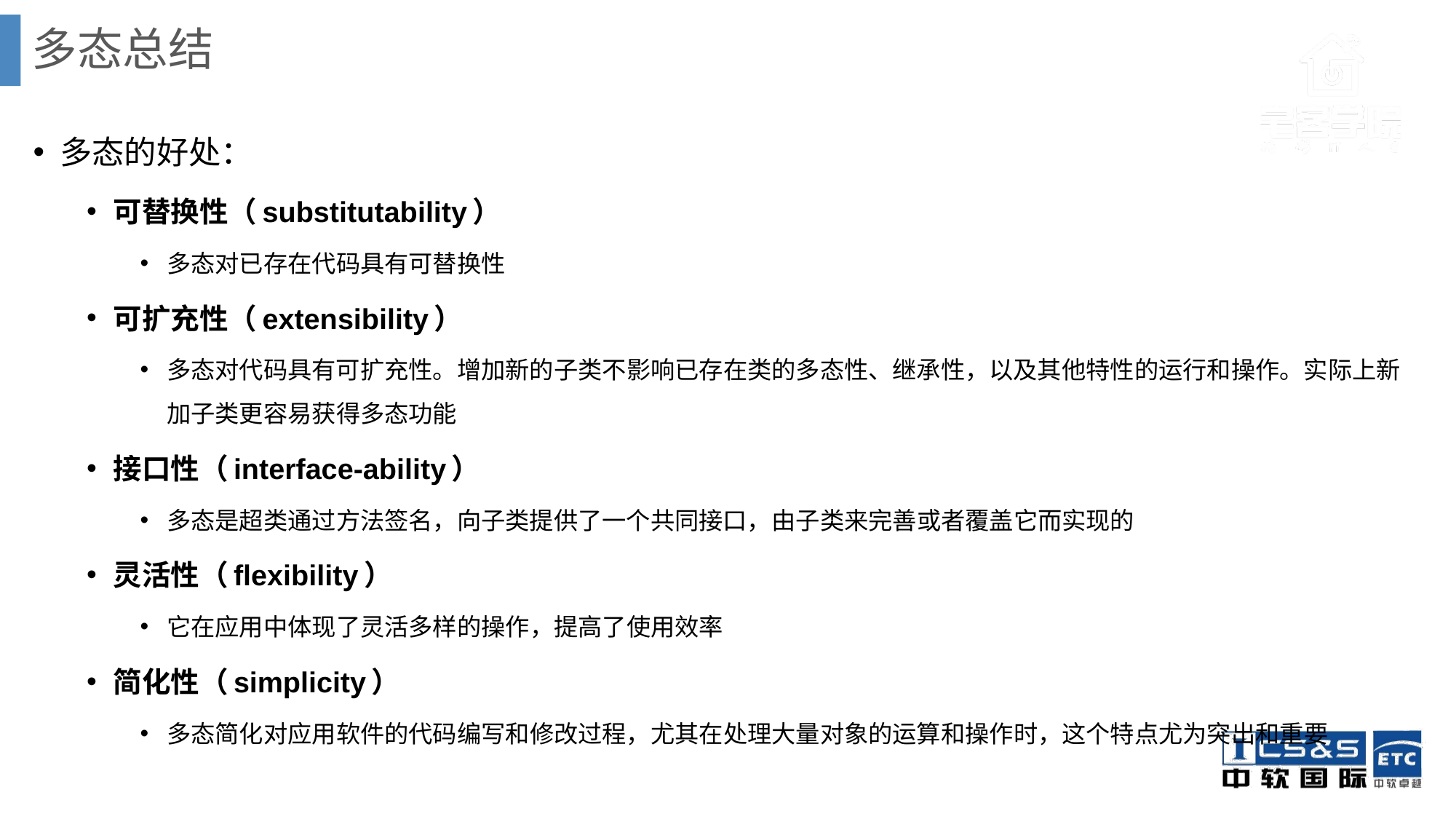

# 多态总结
多态的好处：
可替换性（substitutability）
多态对已存在代码具有可替换性
可扩充性（extensibility）
多态对代码具有可扩充性。增加新的子类不影响已存在类的多态性、继承性，以及其他特性的运行和操作。实际上新加子类更容易获得多态功能
接口性（interface-ability）
多态是超类通过方法签名，向子类提供了一个共同接口，由子类来完善或者覆盖它而实现的
灵活性（flexibility）
它在应用中体现了灵活多样的操作，提高了使用效率
简化性（simplicity）
多态简化对应用软件的代码编写和修改过程，尤其在处理大量对象的运算和操作时，这个特点尤为突出和重要